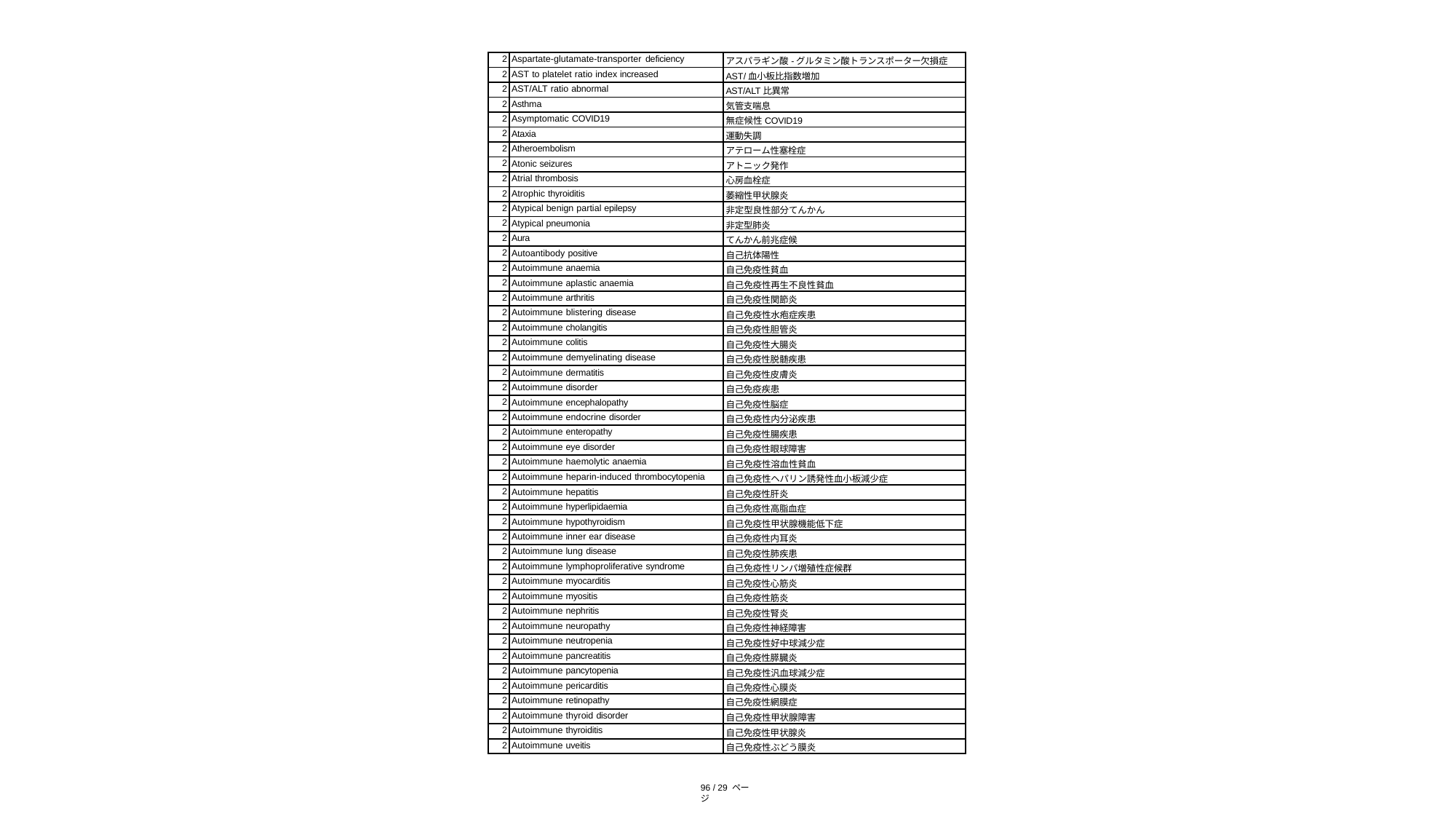

| 2 | Aspartate-glutamate-transporter deficiency | アスパラギン酸-グルタミン酸トランスポーター欠損症 |
| --- | --- | --- |
| 2 | AST to platelet ratio index increased | AST/血小板比指数増加 |
| 2 | AST/ALT ratio abnormal | AST/ALT比異常 |
| 2 | Asthma | 気管支喘息 |
| 2 | Asymptomatic COVID19 | 無症候性COVID19 |
| 2 | Ataxia | 運動失調 |
| 2 | Atheroembolism | アテローム性塞栓症 |
| 2 | Atonic seizures | アトニック発作 |
| 2 | Atrial thrombosis | 心房血栓症 |
| 2 | Atrophic thyroiditis | 萎縮性甲状腺炎 |
| 2 | Atypical benign partial epilepsy | 非定型良性部分てんかん |
| 2 | Atypical pneumonia | 非定型肺炎 |
| 2 | Aura | てんかん前兆症候 |
| 2 | Autoantibody positive | 自己抗体陽性 |
| 2 | Autoimmune anaemia | 自己免疫性貧血 |
| 2 | Autoimmune aplastic anaemia | 自己免疫性再生不良性貧血 |
| 2 | Autoimmune arthritis | 自己免疫性関節炎 |
| 2 | Autoimmune blistering disease | 自己免疫性水疱症疾患 |
| 2 | Autoimmune cholangitis | 自己免疫性胆管炎 |
| 2 | Autoimmune colitis | 自己免疫性大腸炎 |
| 2 | Autoimmune demyelinating disease | 自己免疫性脱髄疾患 |
| 2 | Autoimmune dermatitis | 自己免疫性皮膚炎 |
| 2 | Autoimmune disorder | 自己免疫疾患 |
| 2 | Autoimmune encephalopathy | 自己免疫性脳症 |
| 2 | Autoimmune endocrine disorder | 自己免疫性内分泌疾患 |
| 2 | Autoimmune enteropathy | 自己免疫性腸疾患 |
| 2 | Autoimmune eye disorder | 自己免疫性眼球障害 |
| 2 | Autoimmune haemolytic anaemia | 自己免疫性溶血性貧血 |
| 2 | Autoimmune heparin-induced thrombocytopenia | 自己免疫性ヘパリン誘発性血小板減少症 |
| 2 | Autoimmune hepatitis | 自己免疫性肝炎 |
| 2 | Autoimmune hyperlipidaemia | 自己免疫性高脂血症 |
| 2 | Autoimmune hypothyroidism | 自己免疫性甲状腺機能低下症 |
| 2 | Autoimmune inner ear disease | 自己免疫性内耳炎 |
| 2 | Autoimmune lung disease | 自己免疫性肺疾患 |
| 2 | Autoimmune lymphoproliferative syndrome | 自己免疫性リンパ増殖性症候群 |
| 2 | Autoimmune myocarditis | 自己免疫性心筋炎 |
| 2 | Autoimmune myositis | 自己免疫性筋炎 |
| 2 | Autoimmune nephritis | 自己免疫性腎炎 |
| 2 | Autoimmune neuropathy | 自己免疫性神経障害 |
| 2 | Autoimmune neutropenia | 自己免疫性好中球減少症 |
| 2 | Autoimmune pancreatitis | 自己免疫性膵臓炎 |
| 2 | Autoimmune pancytopenia | 自己免疫性汎血球減少症 |
| 2 | Autoimmune pericarditis | 自己免疫性心膜炎 |
| 2 | Autoimmune retinopathy | 自己免疫性網膜症 |
| 2 | Autoimmune thyroid disorder | 自己免疫性甲状腺障害 |
| 2 | Autoimmune thyroiditis | 自己免疫性甲状腺炎 |
| 2 | Autoimmune uveitis | 自己免疫性ぶどう膜炎 |
96 / 29 ページ